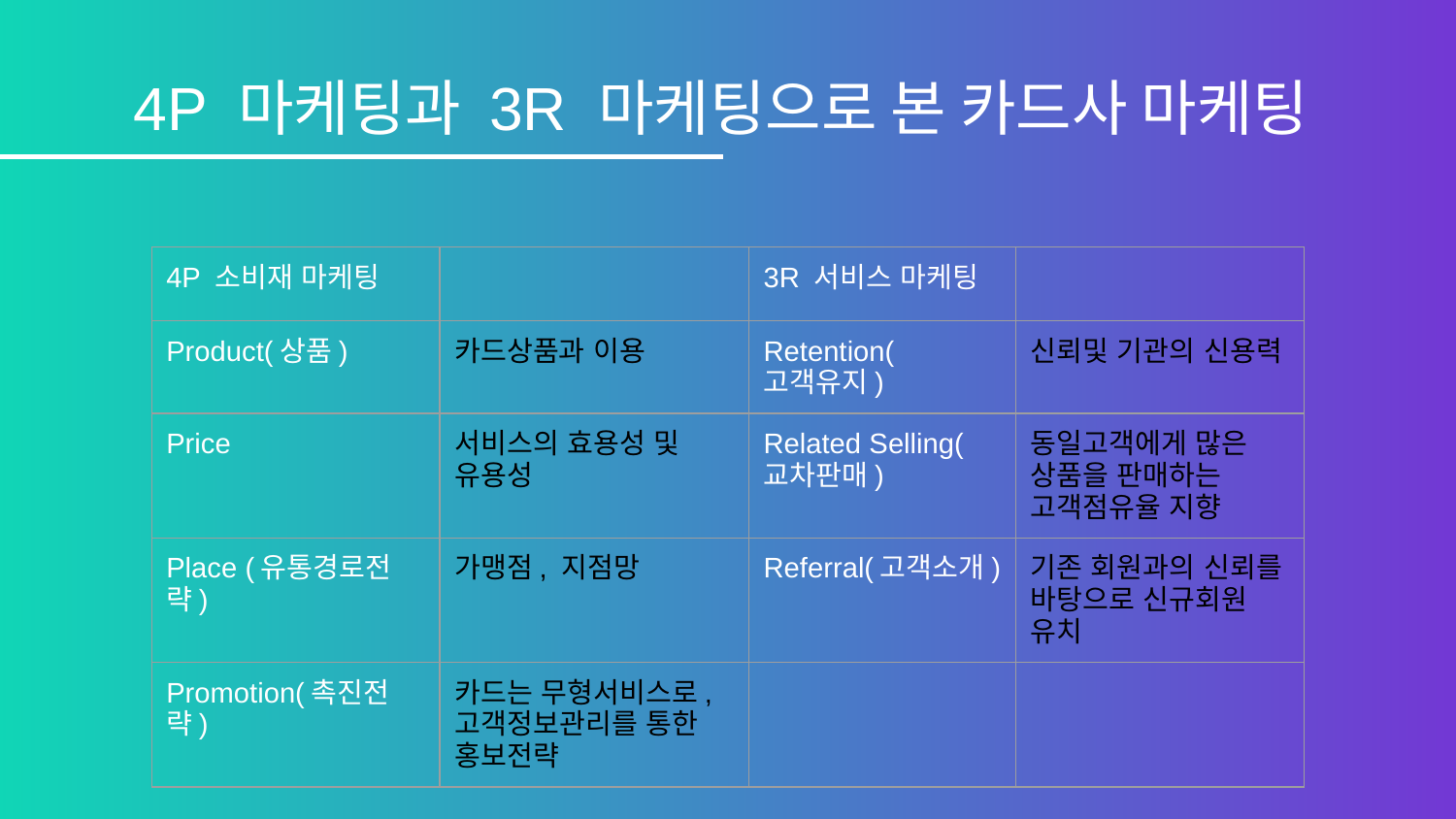

# 4P 마케팅과 3R 마케팅으로 본 카드사 마케팅
| 4P 소비재 마케팅 |  | 3R 서비스 마케팅 |  |
| --- | --- | --- | --- |
| Product(상품) | 카드상품과 이용 | Retention(고객유지) | 신뢰및 기관의 신용력 |
| Price | 서비스의 효용성 및 유용성 | Related Selling(교차판매) | 동일고객에게 많은 상품을 판매하는 고객점유율 지향 |
| Place (유통경로전략) | 가맹점, 지점망 | Referral(고객소개) | 기존 회원과의 신뢰를 바탕으로 신규회원 유치 |
| Promotion(촉진전략) | 카드는 무형서비스로, 고객정보관리를 통한 홍보전략 |  |  |